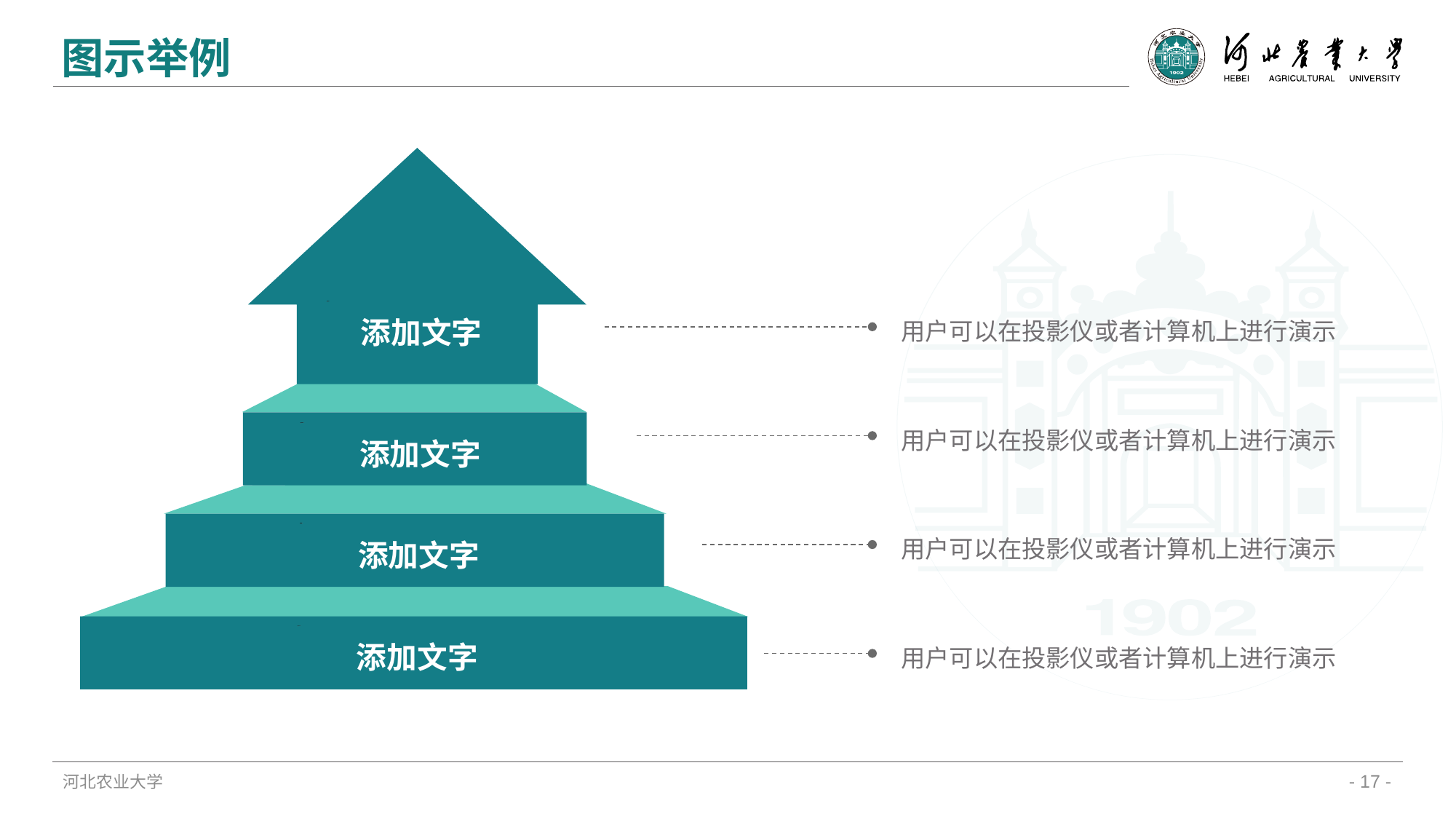

图示举例

添加文字
用户可以在投影仪或者计算机上进行演示

用户可以在投影仪或者计算机上进行演示
添加文字

用户可以在投影仪或者计算机上进行演示
添加文字

添加文字
用户可以在投影仪或者计算机上进行演示
河北农业大学
- 17 -